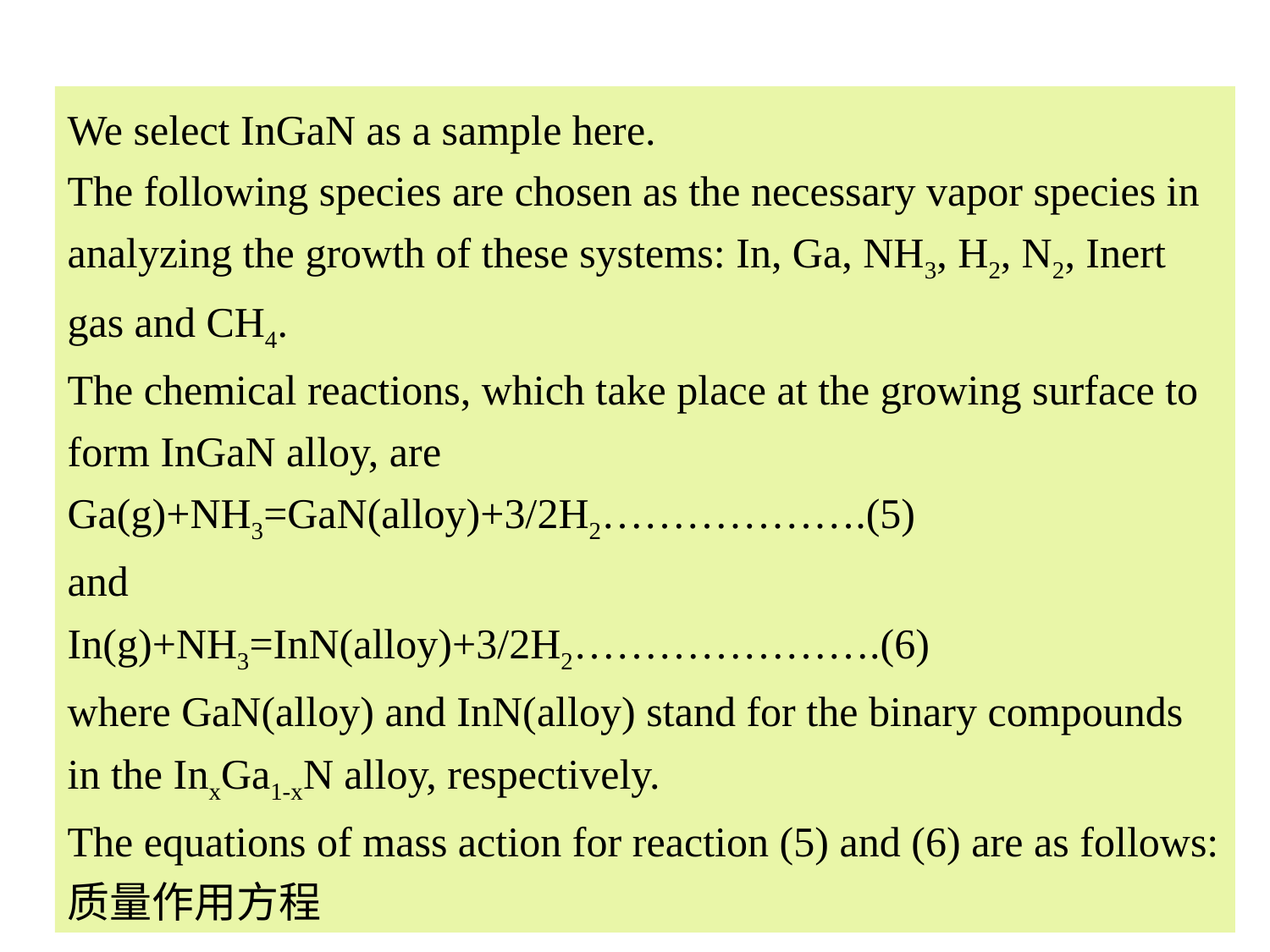

We select InGaN as a sample here.
The following species are chosen as the necessary vapor species in analyzing the growth of these systems: In, Ga, NH3, H2, N2, Inert gas and CH4.
The chemical reactions, which take place at the growing surface to form InGaN alloy, are
Ga(g)+NH3=GaN(alloy)+3/2H2……………….(5)
and
In(g)+NH3=InN(alloy)+3/2H2………………….(6)
where GaN(alloy) and InN(alloy) stand for the binary compounds in the InxGa1-xN alloy, respectively.
The equations of mass action for reaction (5) and (6) are as follows:
质量作用方程
42